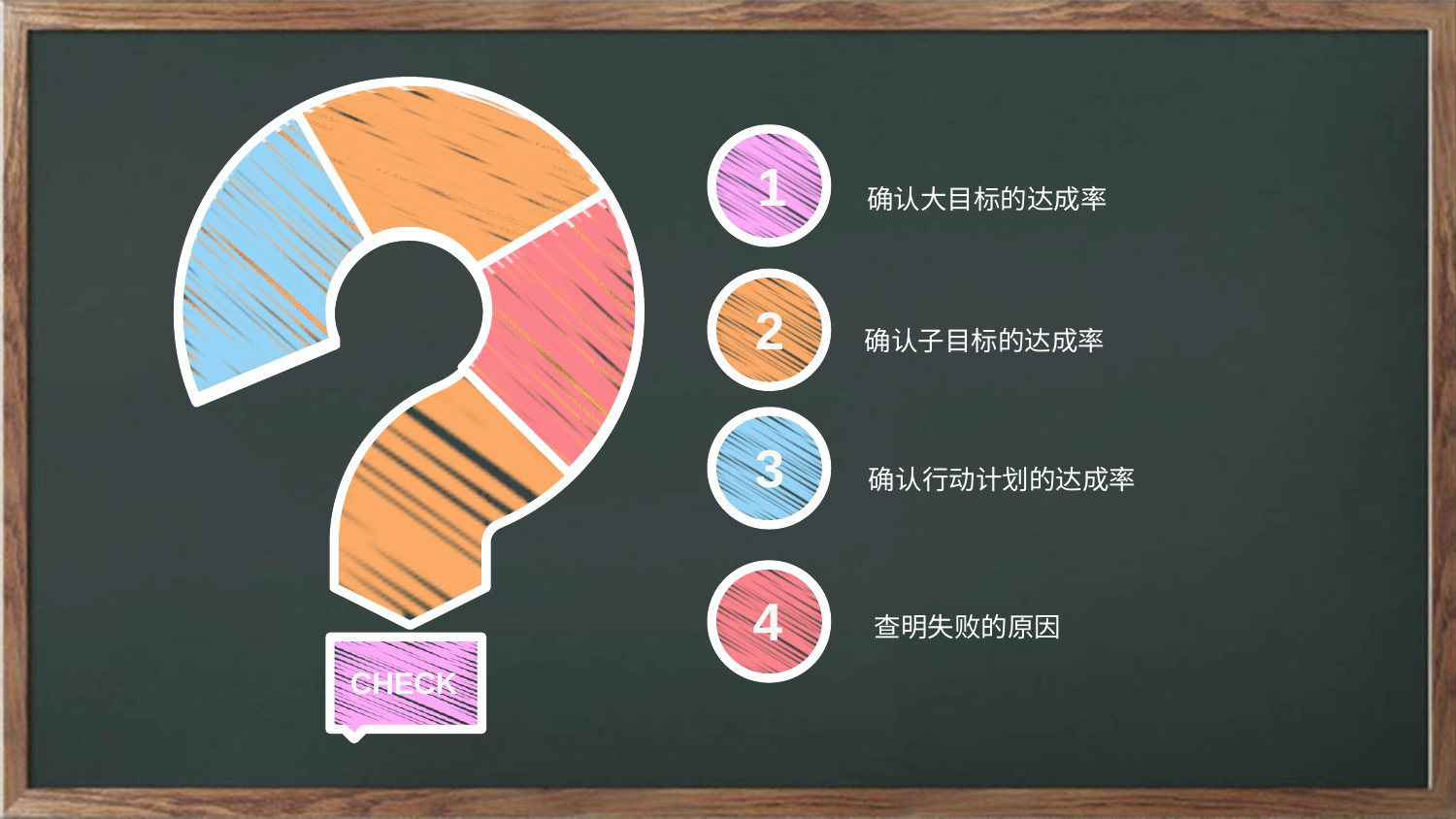

1
确认大目标的达成率

2
确认子目标的达成率

3
确认行动计划的达成率

4
查明失败的原因

CHECK